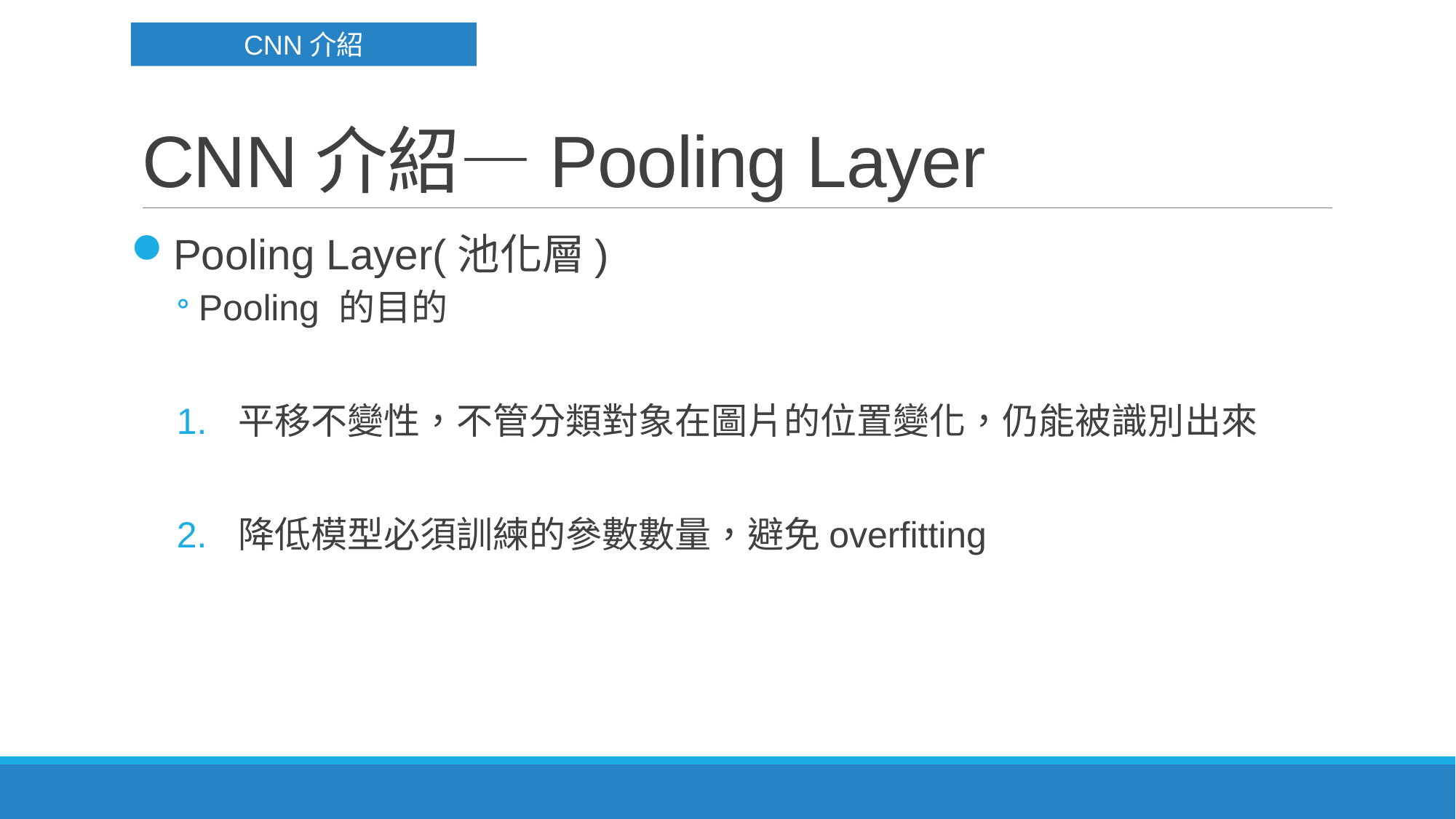

CNN介紹
# CNN介紹—Pooling Layer
Pooling Layer(池化層)
Pooling 的目的

平移不變性，不管分類對象在圖片的位置變化，仍能被識別出來

降低模型必須訓練的參數數量，避免overfitting